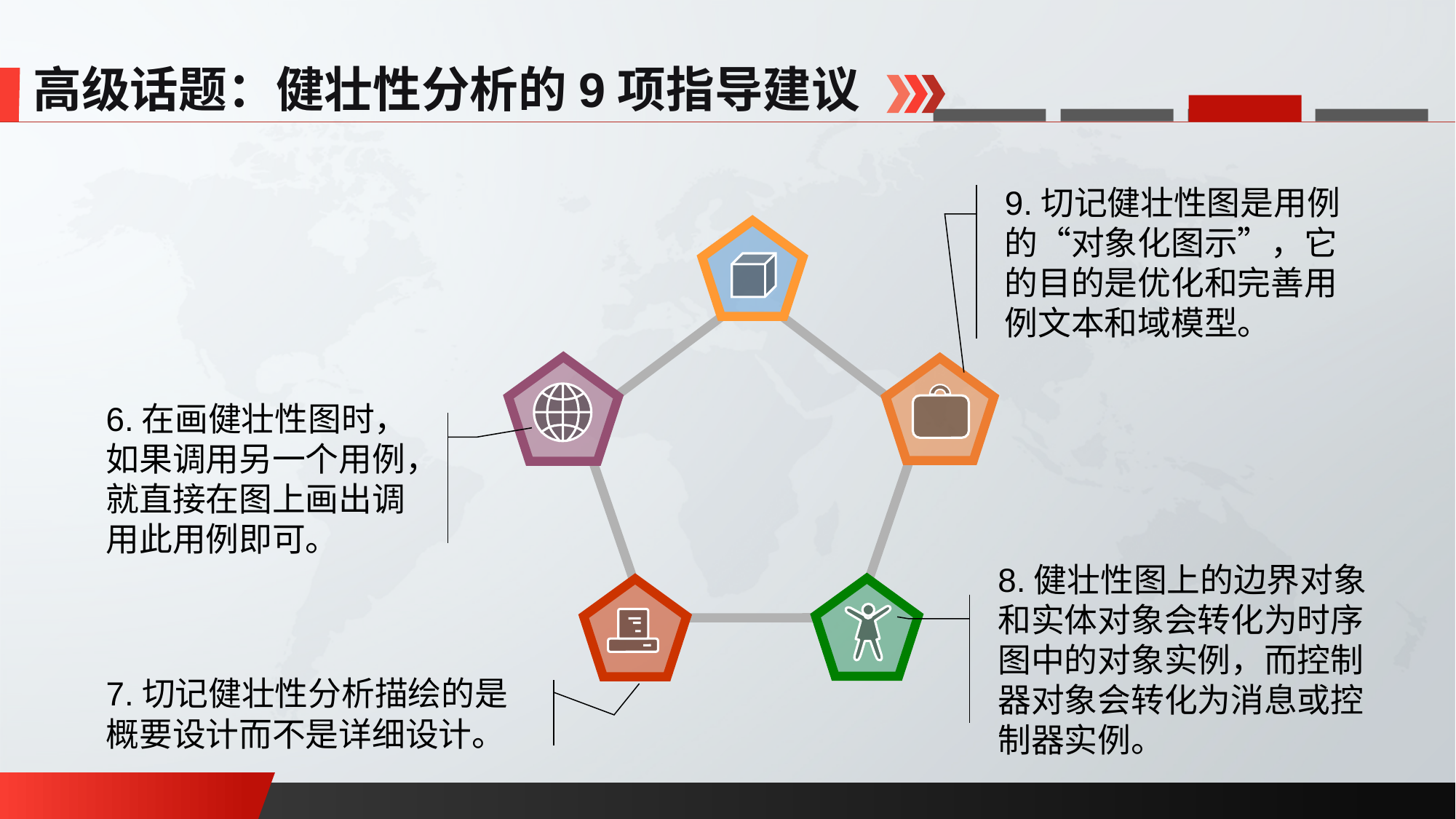

高级话题：健壮性分析的9项指导建议

9.切记健壮性图是用例的“对象化图示”，它的目的是优化和完善用例文本和域模型。

6.在画健壮性图时，如果调用另一个用例，就直接在图上画出调用此用例即可。

8.健壮性图上的边界对象和实体对象会转化为时序图中的对象实例，而控制器对象会转化为消息或控制器实例。

7.切记健壮性分析描绘的是概要设计而不是详细设计。